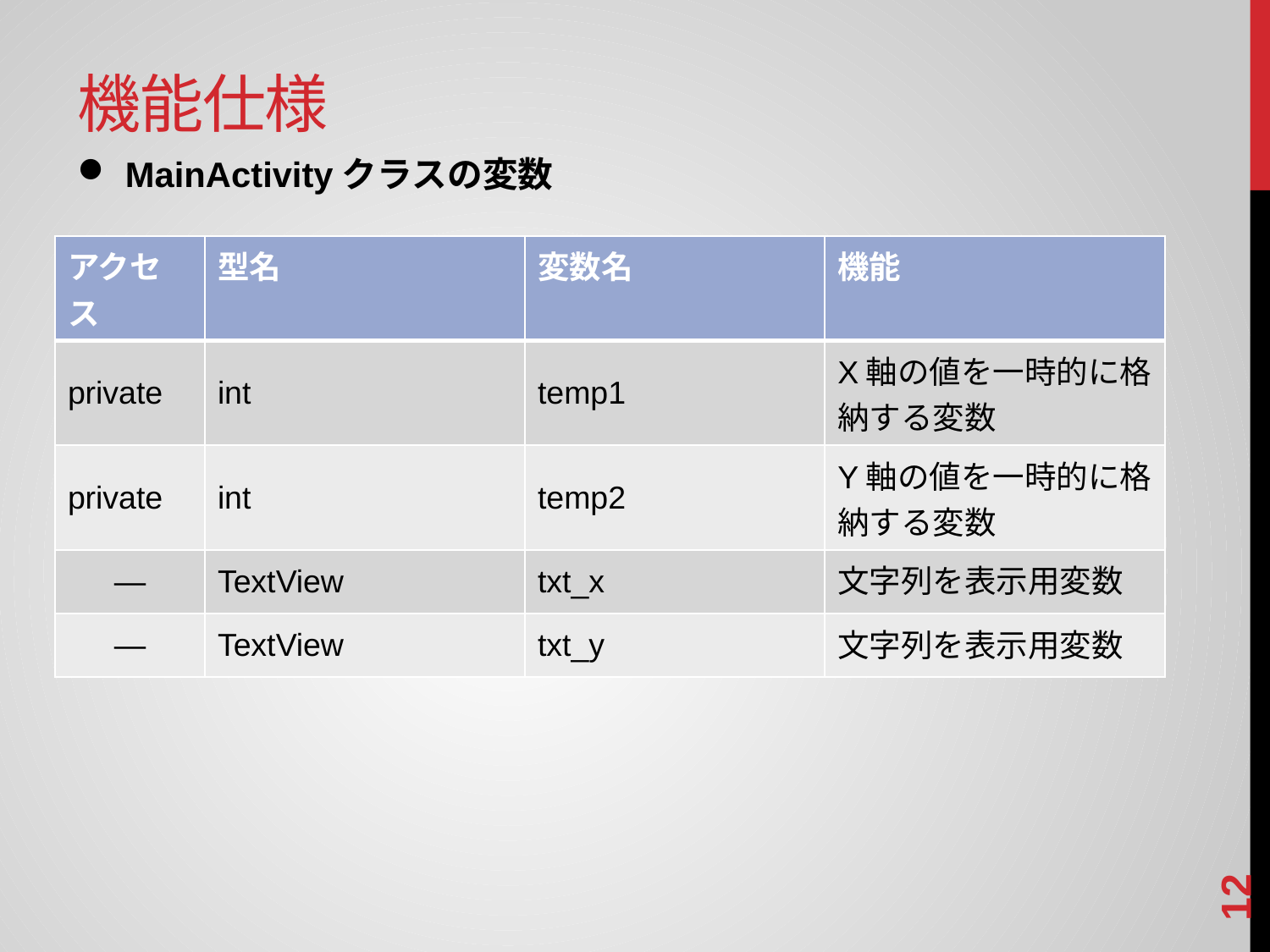

# 機能仕様
MainActivityクラスの変数

| アクセス | 型名 | 変数名 | 機能 |
| --- | --- | --- | --- |
| private | int | temp1 | X軸の値を一時的に格納する変数 |
| private | int | temp2 | Y軸の値を一時的に格納する変数 |
| ― | TextView | txt\_x | 文字列を表示用変数 |
| ― | TextView | txt\_y | 文字列を表示用変数 |
12